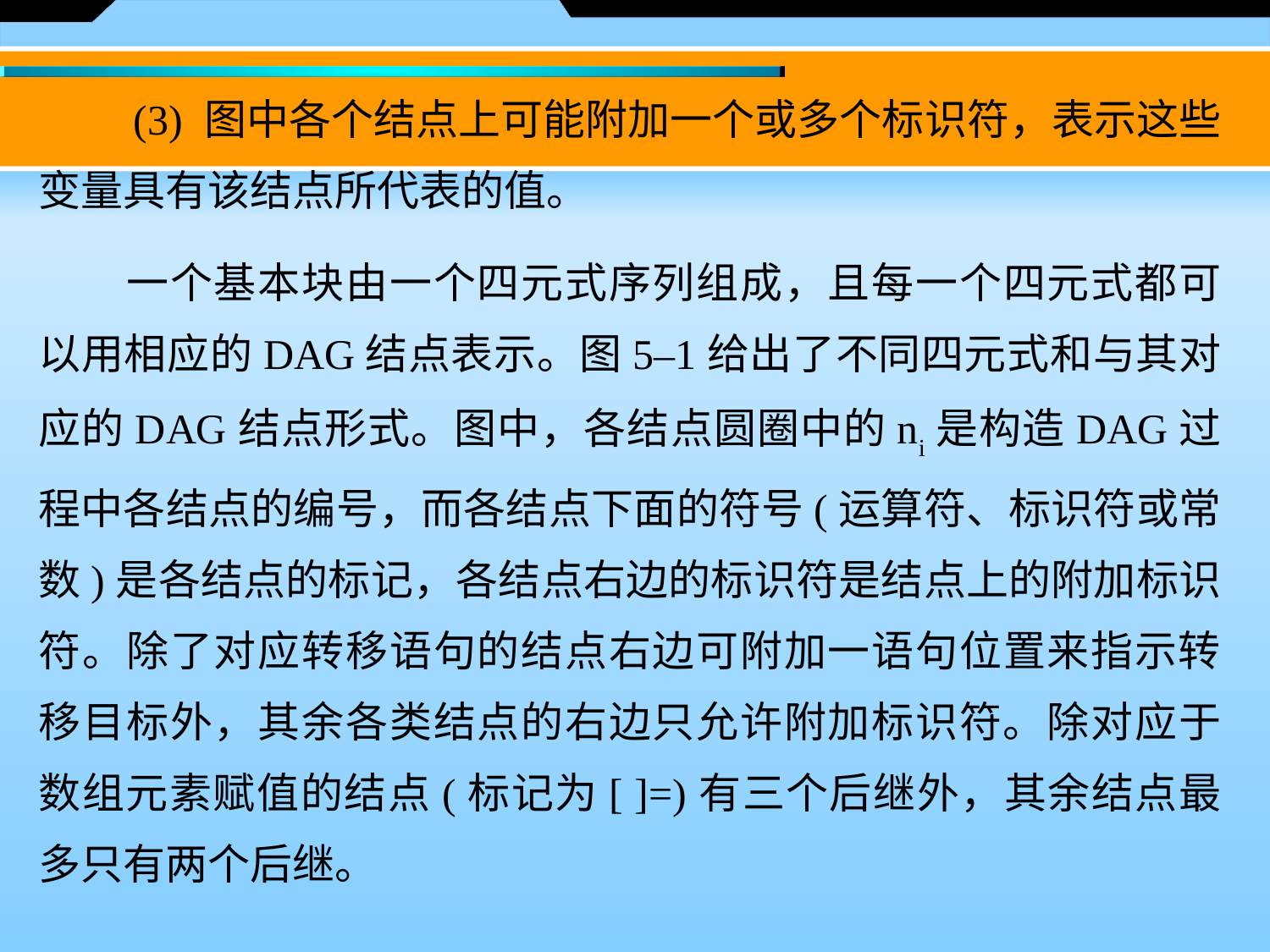

(3) 图中各个结点上可能附加一个或多个标识符，表示这些变量具有该结点所代表的值。
　　一个基本块由一个四元式序列组成，且每一个四元式都可以用相应的DAG结点表示。图5–1给出了不同四元式和与其对应的DAG结点形式。图中，各结点圆圈中的ni是构造DAG过程中各结点的编号，而各结点下面的符号(运算符、标识符或常数)是各结点的标记，各结点右边的标识符是结点上的附加标识符。除了对应转移语句的结点右边可附加一语句位置来指示转移目标外，其余各类结点的右边只允许附加标识符。除对应于数组元素赋值的结点(标记为[ ]=)有三个后继外，其余结点最多只有两个后继。